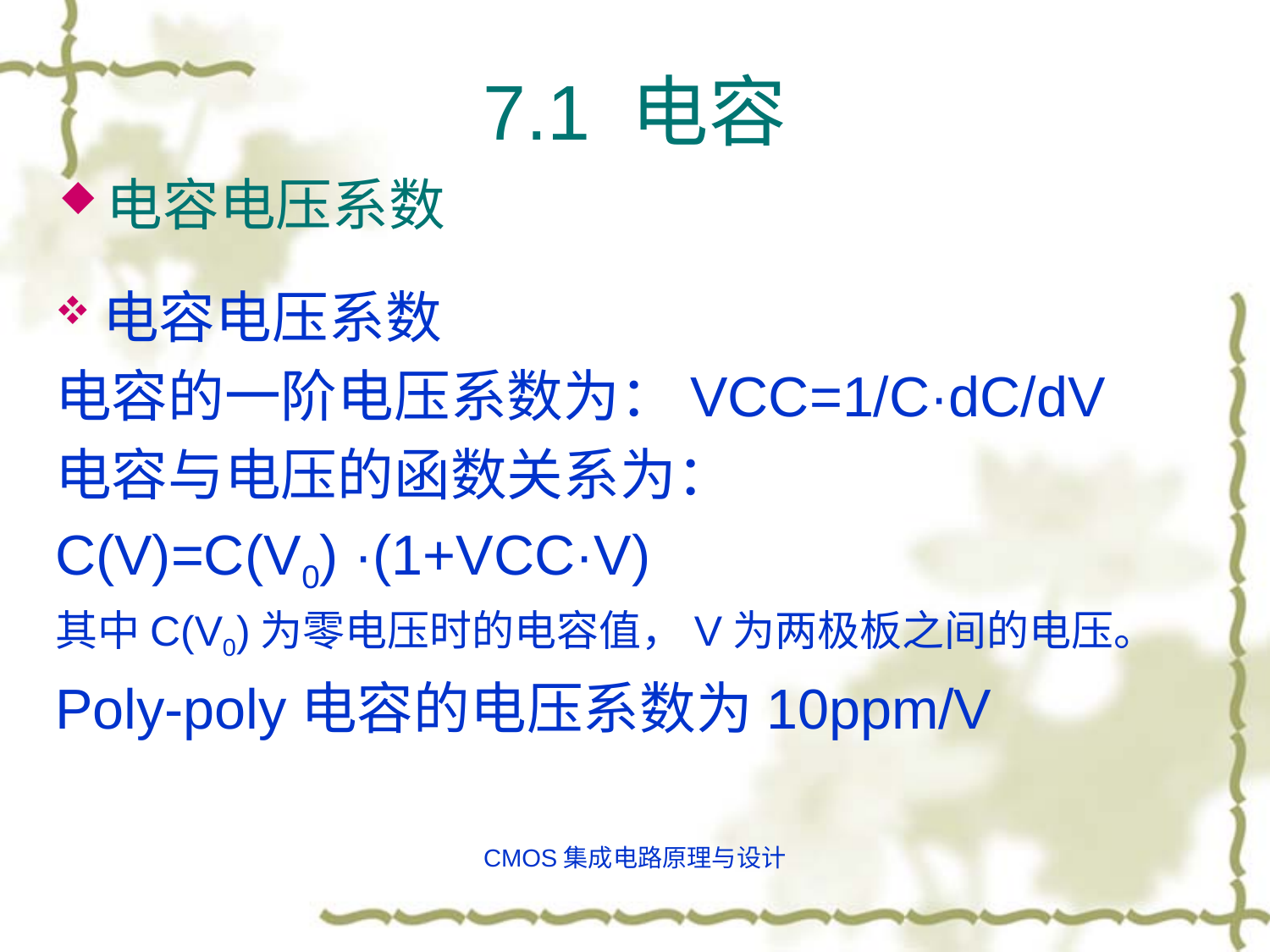

7.1 电容
#
电容电压系数
电容电压系数
电容的一阶电压系数为：VCC=1/C·dC/dV
电容与电压的函数关系为：
C(V)=C(V0) ·(1+VCC·V)
其中C(V0)为零电压时的电容值，V为两极板之间的电压。
Poly-poly电容的电压系数为10ppm/V
CMOS集成电路原理与设计
21